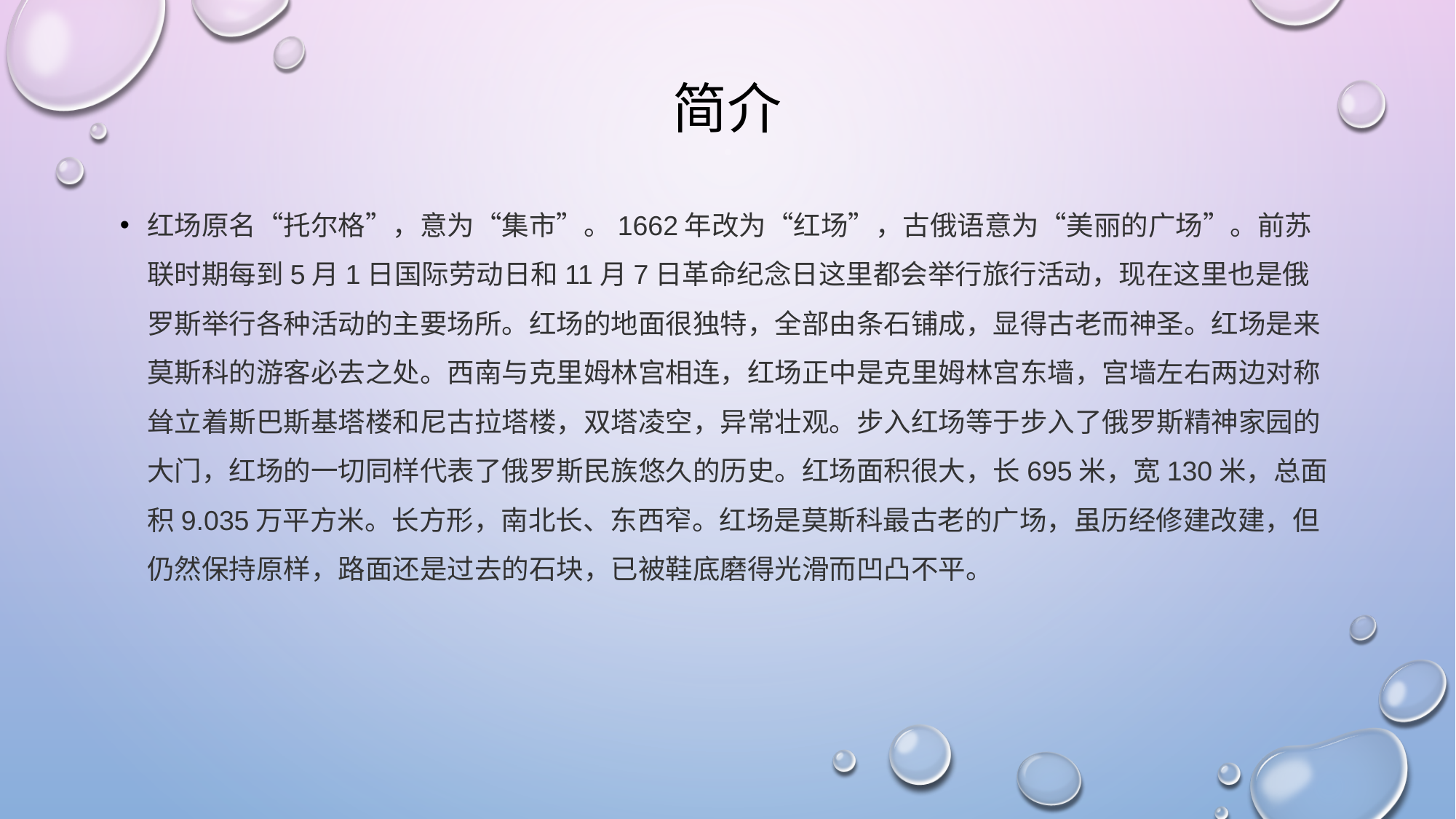

# 简介
红场原名“托尔格”，意为“集市”。1662年改为“红场”，古俄语意为“美丽的广场”。前苏联时期每到5月1日国际劳动日和11月7日革命纪念日这里都会举行旅行活动，现在这里也是俄罗斯举行各种活动的主要场所。红场的地面很独特，全部由条石铺成，显得古老而神圣。红场是来莫斯科的游客必去之处。西南与克里姆林宫相连，红场正中是克里姆林宫东墙，宫墙左右两边对称耸立着斯巴斯基塔楼和尼古拉塔楼，双塔凌空，异常壮观。步入红场等于步入了俄罗斯精神家园的大门，红场的一切同样代表了俄罗斯民族悠久的历史。红场面积很大，长695米，宽130米，总面积9.035万平方米。长方形，南北长、东西窄。红场是莫斯科最古老的广场，虽历经修建改建，但仍然保持原样，路面还是过去的石块，已被鞋底磨得光滑而凹凸不平。